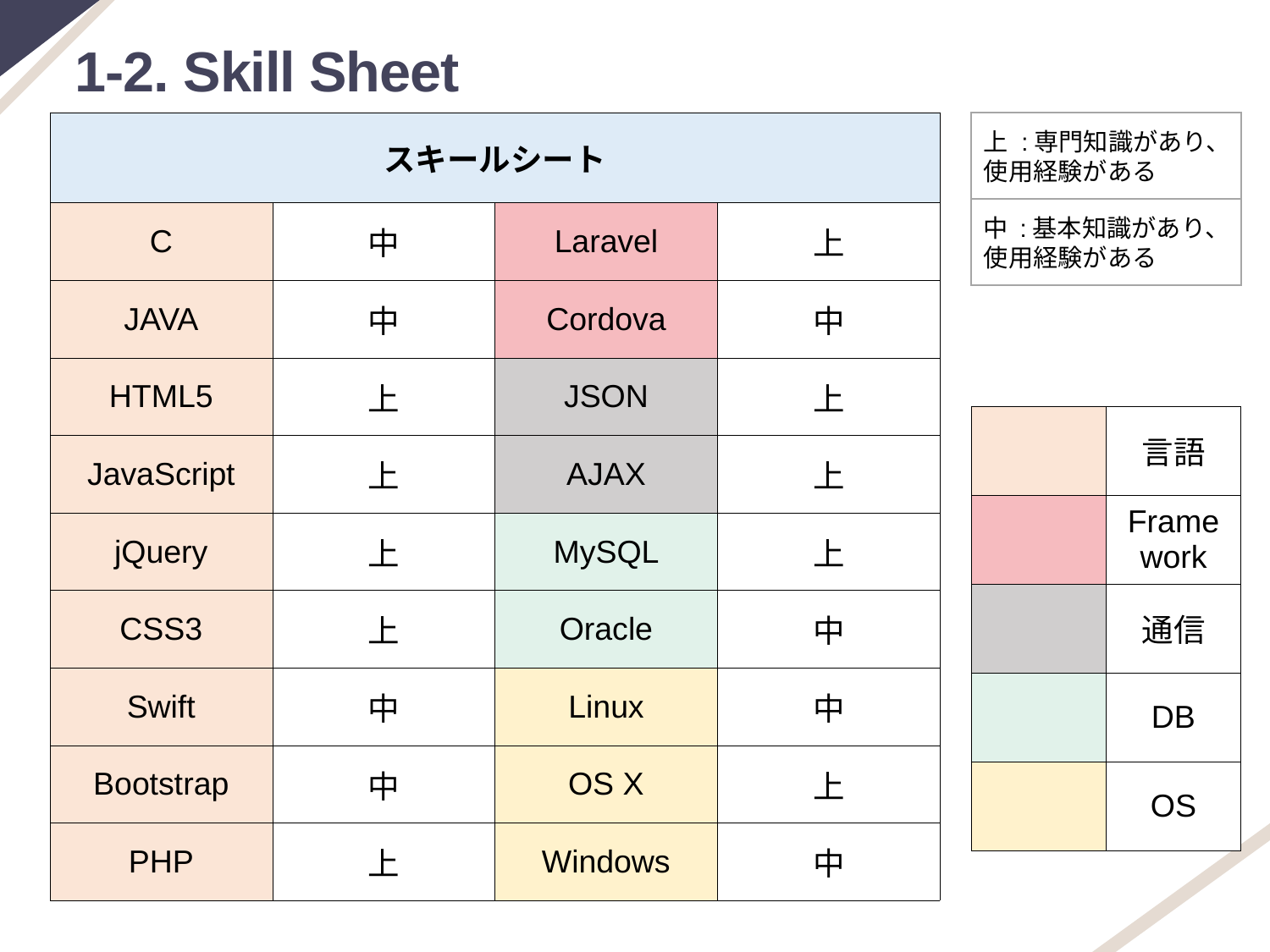

1-2. Skill Sheet
上 :専門知識があり、使用経験がある
中 :基本知識があり、使用経験がある
| スキールシート |  |  |  |
| --- | --- | --- | --- |
| C | 中 | Laravel | 上 |
| JAVA | 中 | Cordova | 中 |
| HTML5 | 上 | JSON | 上 |
| JavaScript | 上 | AJAX | 上 |
| jQuery | 上 | MySQL | 上 |
| CSS3 | 上 | Oracle | 中 |
| Swift | 中 | Linux | 中 |
| Bootstrap | 中 | OS X | 上 |
| PHP | 上 | Windows | 中 |
|  | 言語 |
| --- | --- |
|  | Framework |
|  | 通信 |
|  | DB |
| --- | --- |
|  | OS |